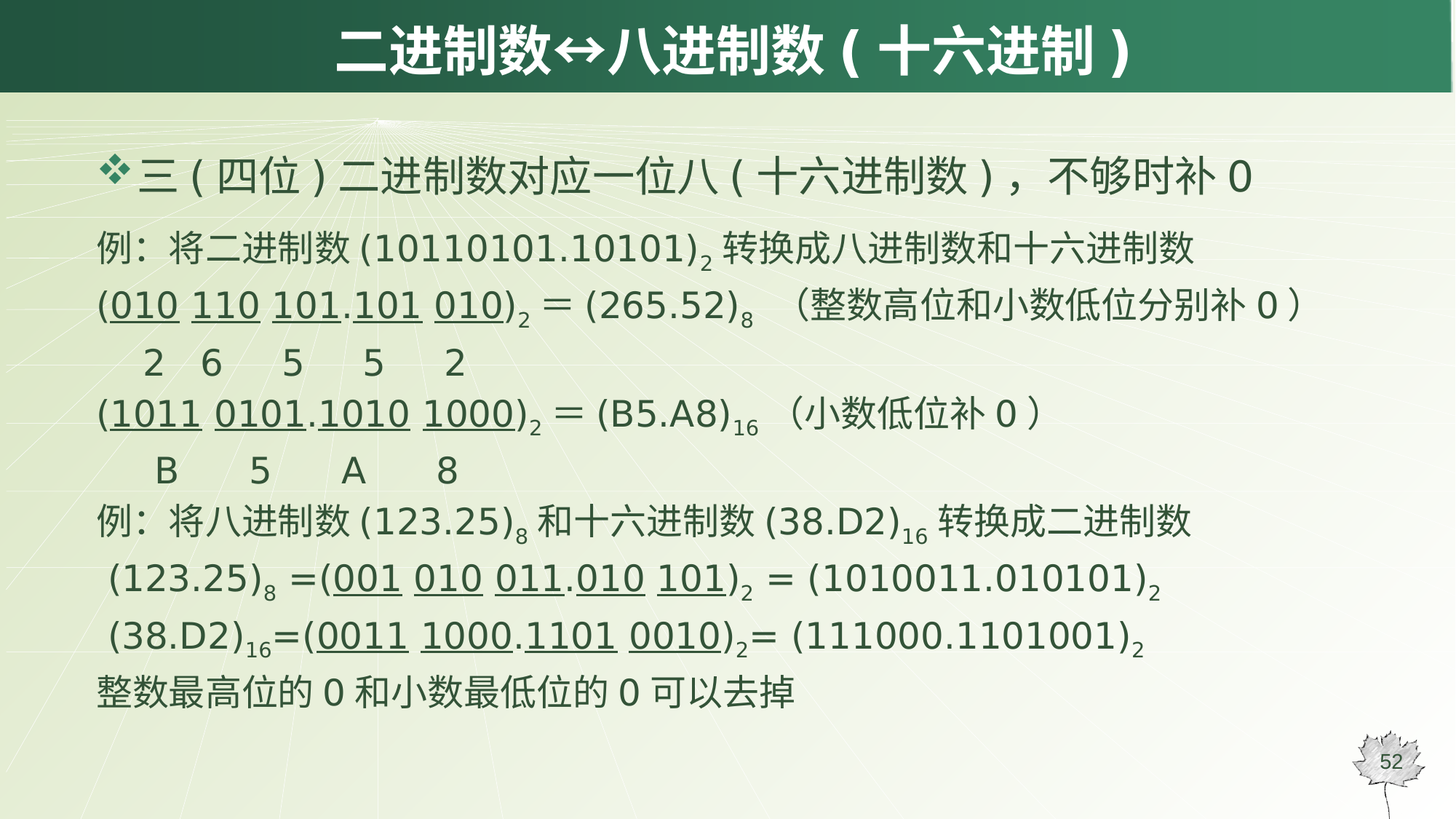

# 二进制数↔八进制数(十六进制)
三(四位)二进制数对应一位八(十六进制数)，不够时补0
例：将二进制数(10110101.10101)2转换成八进制数和十六进制数
(010 110 101.101 010)2＝(265.52)8 （整数高位和小数低位分别补0）
    2   6     5     5     2
(1011 0101.1010 1000)2＝(B5.A8)16（小数低位补0）
     B      5      A      8
例：将八进制数(123.25)8和十六进制数(38.D2)16转换成二进制数
 (123.25)8 =(001 010 011.010 101)2 = (1010011.010101)2
 (38.D2)16=(0011 1000.1101 0010)2= (111000.1101001)2
整数最高位的0和小数最低位的0可以去掉

52